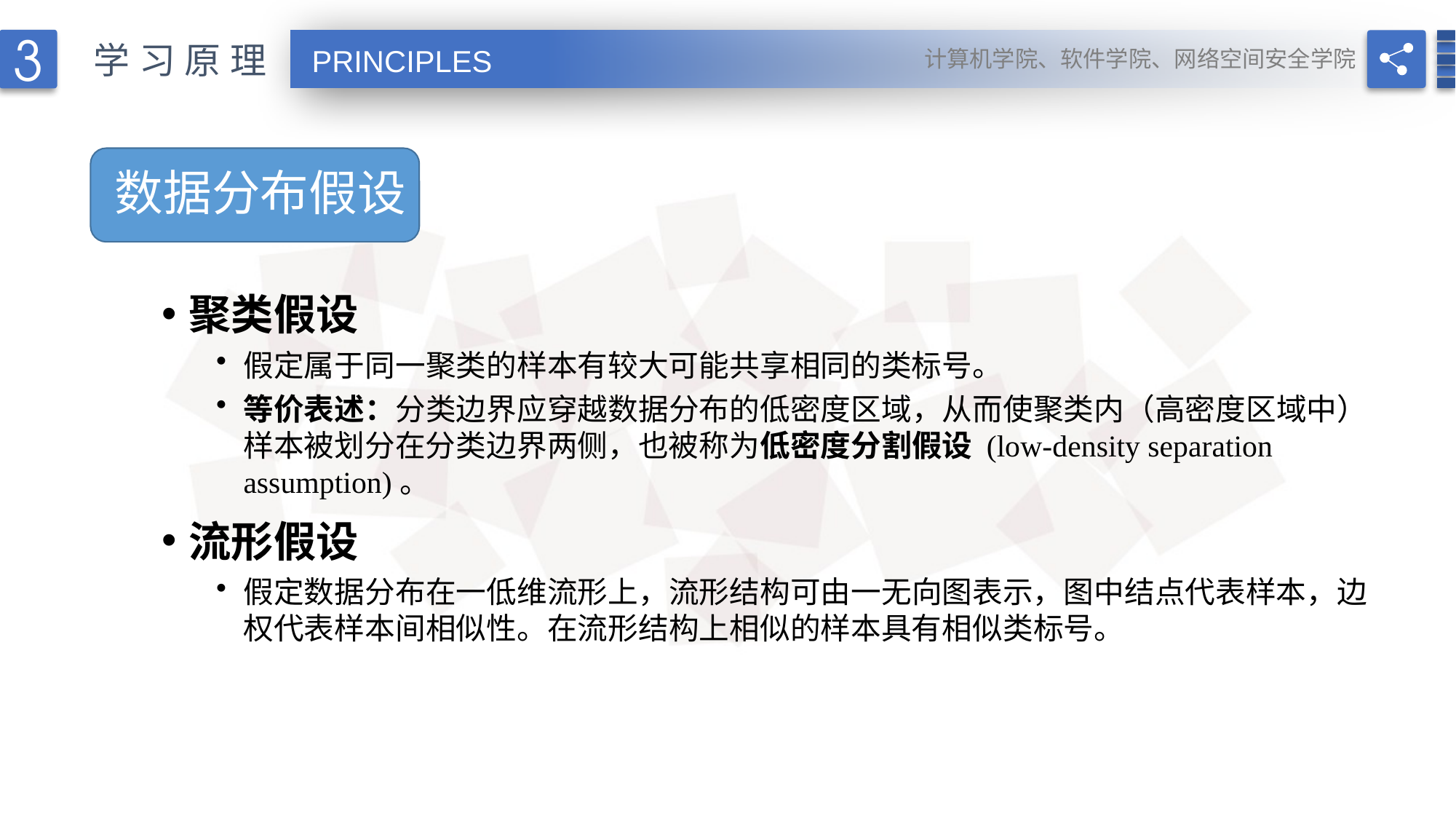

3

计算机学院、软件学院、网络空间安全学院
学习原理
PRINCIPLES

# 数据分布假设
聚类假设
假定属于同一聚类的样本有较大可能共享相同的类标号。
等价表述：分类边界应穿越数据分布的低密度区域，从而使聚类内（高密度区域中）样本被划分在分类边界两侧，也被称为低密度分割假设 (low-density separation assumption)。
流形假设
假定数据分布在一低维流形上，流形结构可由一无向图表示，图中结点代表样本，边权代表样本间相似性。在流形结构上相似的样本具有相似类标号。